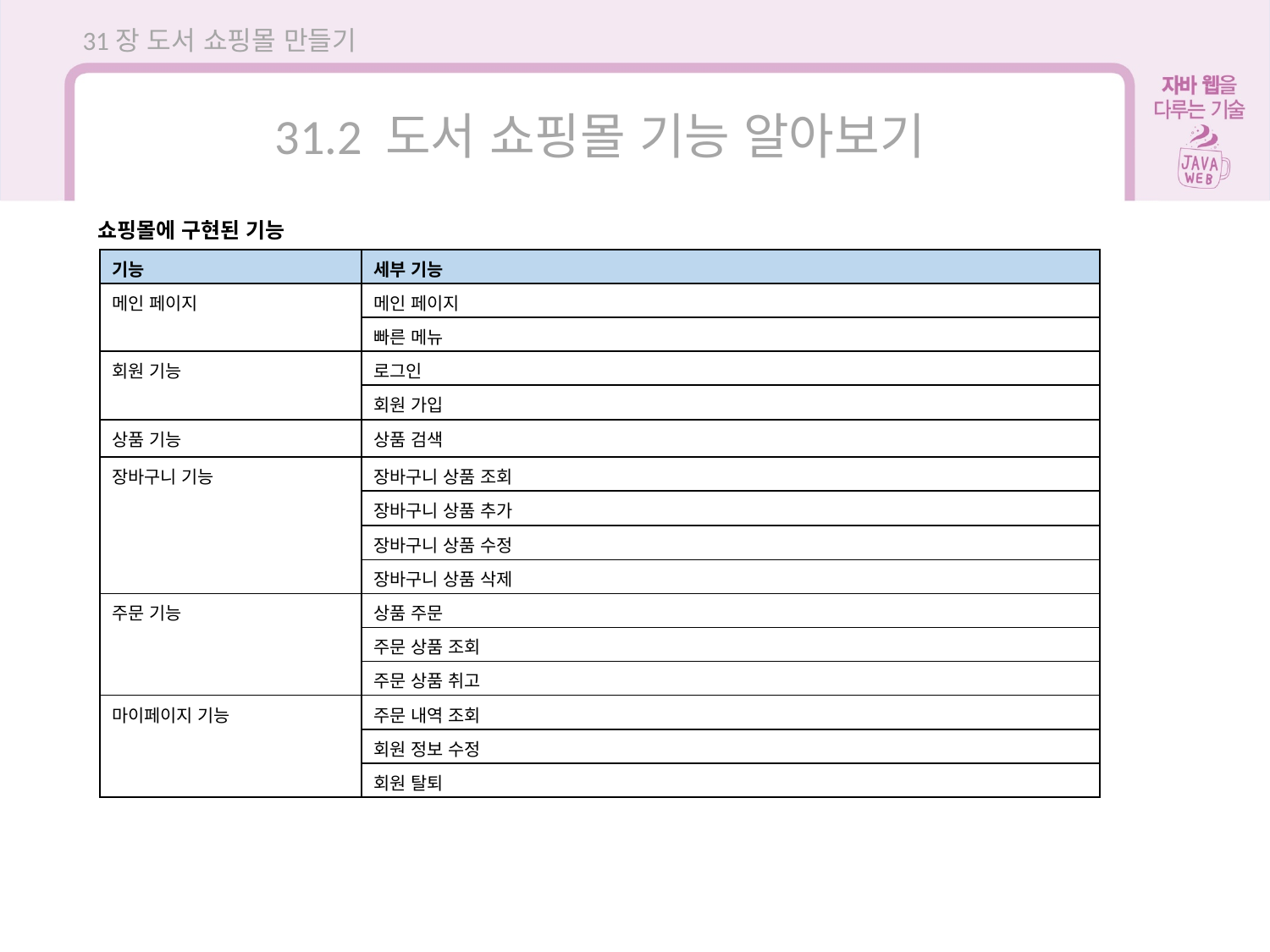

31장 도서 쇼핑몰 만들기
31.2 도서 쇼핑몰 기능 알아보기
쇼핑몰에 구현된 기능
| 기능 | 세부 기능 |
| --- | --- |
| 메인 페이지 | 메인 페이지 |
|  | 빠른 메뉴 |
| 회원 기능 | 로그인 |
|  | 회원 가입 |
| 상품 기능 | 상품 검색 |
| 장바구니 기능 | 장바구니 상품 조회 |
|  | 장바구니 상품 추가 |
|  | 장바구니 상품 수정 |
|  | 장바구니 상품 삭제 |
| 주문 기능 | 상품 주문 |
|  | 주문 상품 조회 |
|  | 주문 상품 취고 |
| 마이페이지 기능 | 주문 내역 조회 |
|  | 회원 정보 수정 |
|  | 회원 탈퇴 |